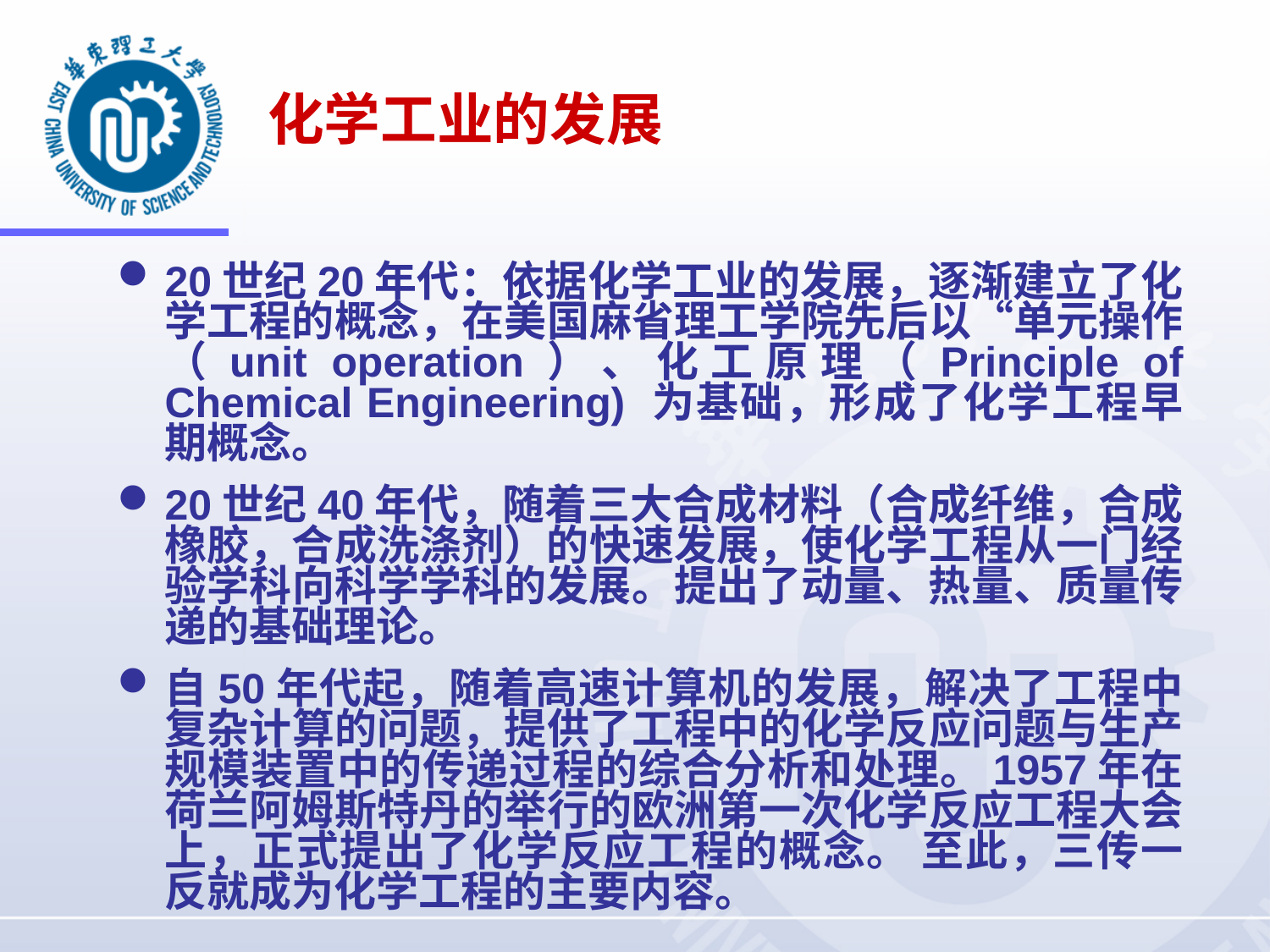

# 化学工业的发展
20世纪20年代：依据化学工业的发展，逐渐建立了化学工程的概念，在美国麻省理工学院先后以“单元操作（unit operation）、化工原理（Principle of Chemical Engineering) 为基础，形成了化学工程早期概念。
20世纪40年代，随着三大合成材料（合成纤维，合成橡胶，合成洗涤剂）的快速发展，使化学工程从一门经验学科向科学学科的发展。提出了动量、热量、质量传递的基础理论。
自50年代起，随着高速计算机的发展，解决了工程中复杂计算的问题，提供了工程中的化学反应问题与生产规模装置中的传递过程的综合分析和处理。1957年在荷兰阿姆斯特丹的举行的欧洲第一次化学反应工程大会上，正式提出了化学反应工程的概念。 至此，三传一反就成为化学工程的主要内容。